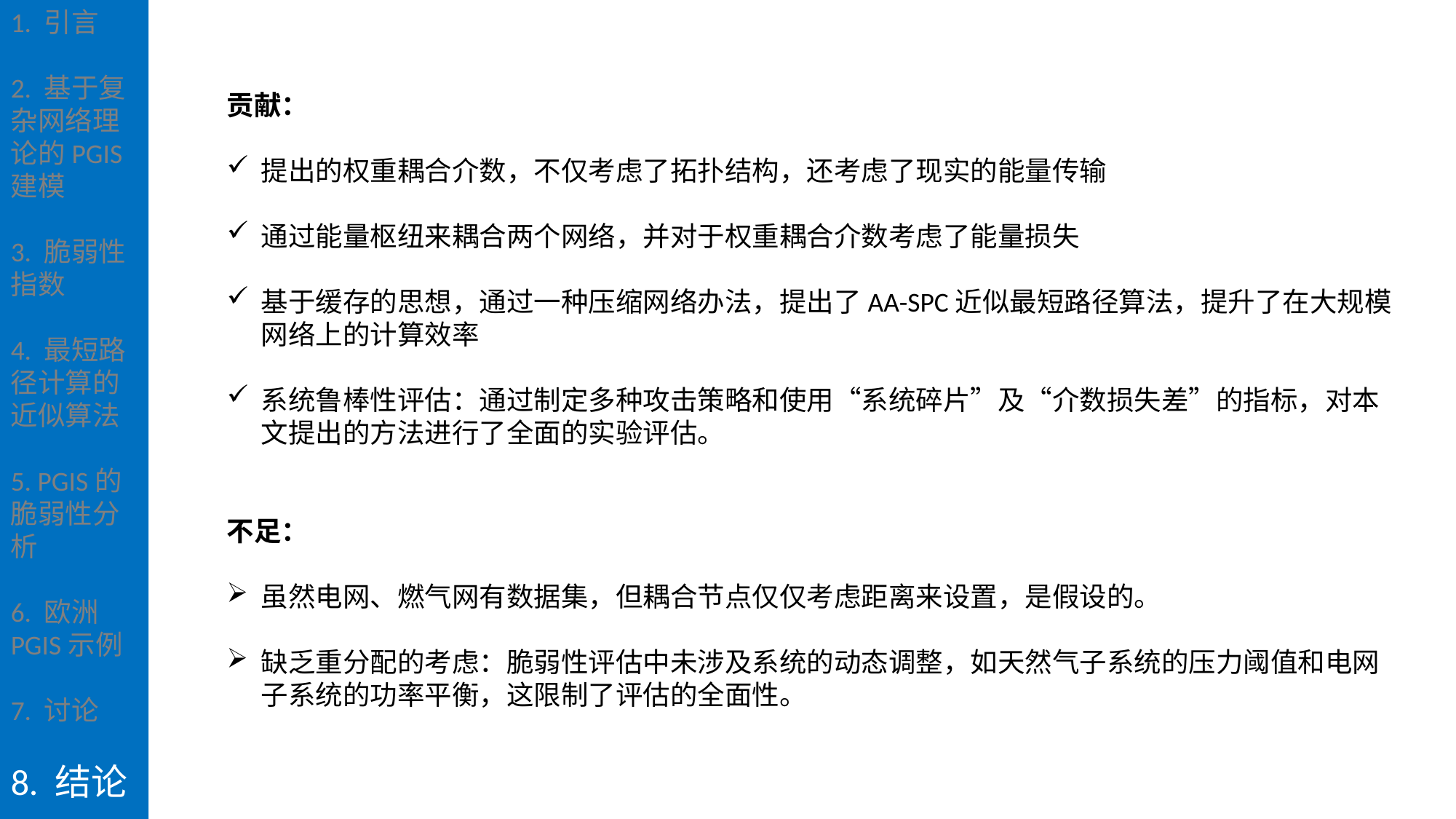

1. 引言

2. 基于复杂网络理论的PGIS建模

3. 脆弱性指数

4. 最短路径计算的近似算法

5. PGIS的脆弱性分析

6. 欧洲PGIS示例

7. 讨论

8. 结论

贡献：

提出的权重耦合介数，不仅考虑了拓扑结构，还考虑了现实的能量传输

通过能量枢纽来耦合两个网络，并对于权重耦合介数考虑了能量损失

基于缓存的思想，通过一种压缩网络办法，提出了AA-SPC近似最短路径算法，提升了在大规模网络上的计算效率

系统鲁棒性评估：通过制定多种攻击策略和使用“系统碎片”及“介数损失差”的指标，对本文提出的方法进行了全面的实验评估。

不足：

虽然电网、燃气网有数据集，但耦合节点仅仅考虑距离来设置，是假设的。

缺乏重分配的考虑：脆弱性评估中未涉及系统的动态调整，如天然气子系统的压力阈值和电网子系统的功率平衡，这限制了评估的全面性。